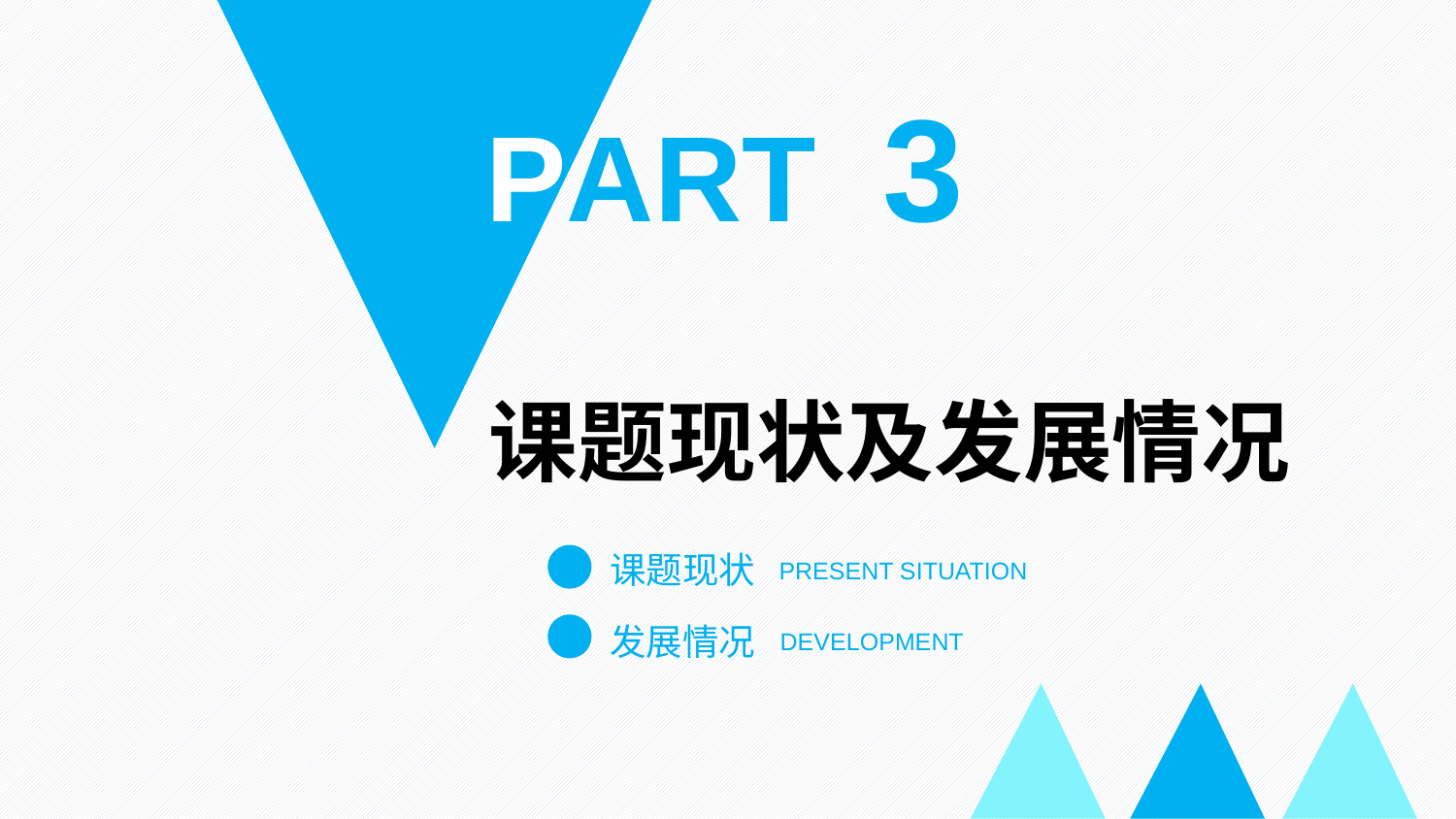

PART  3
课题现状及发展情况
课题现状

PRESENT SITUATION
发展情况

DEVELOPMENT
延时符